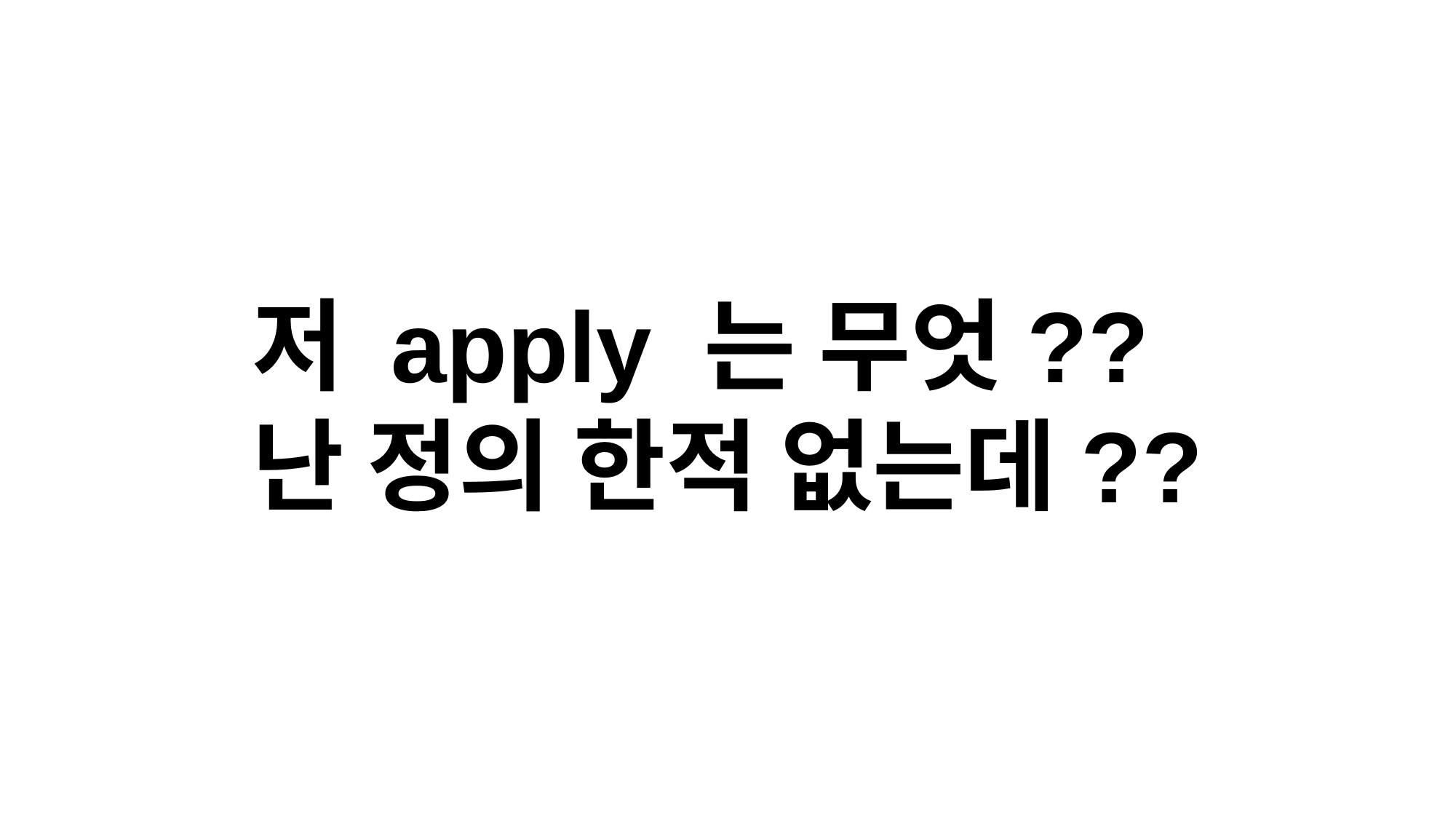

저 apply 는 무엇??
난 정의 한적 없는데??